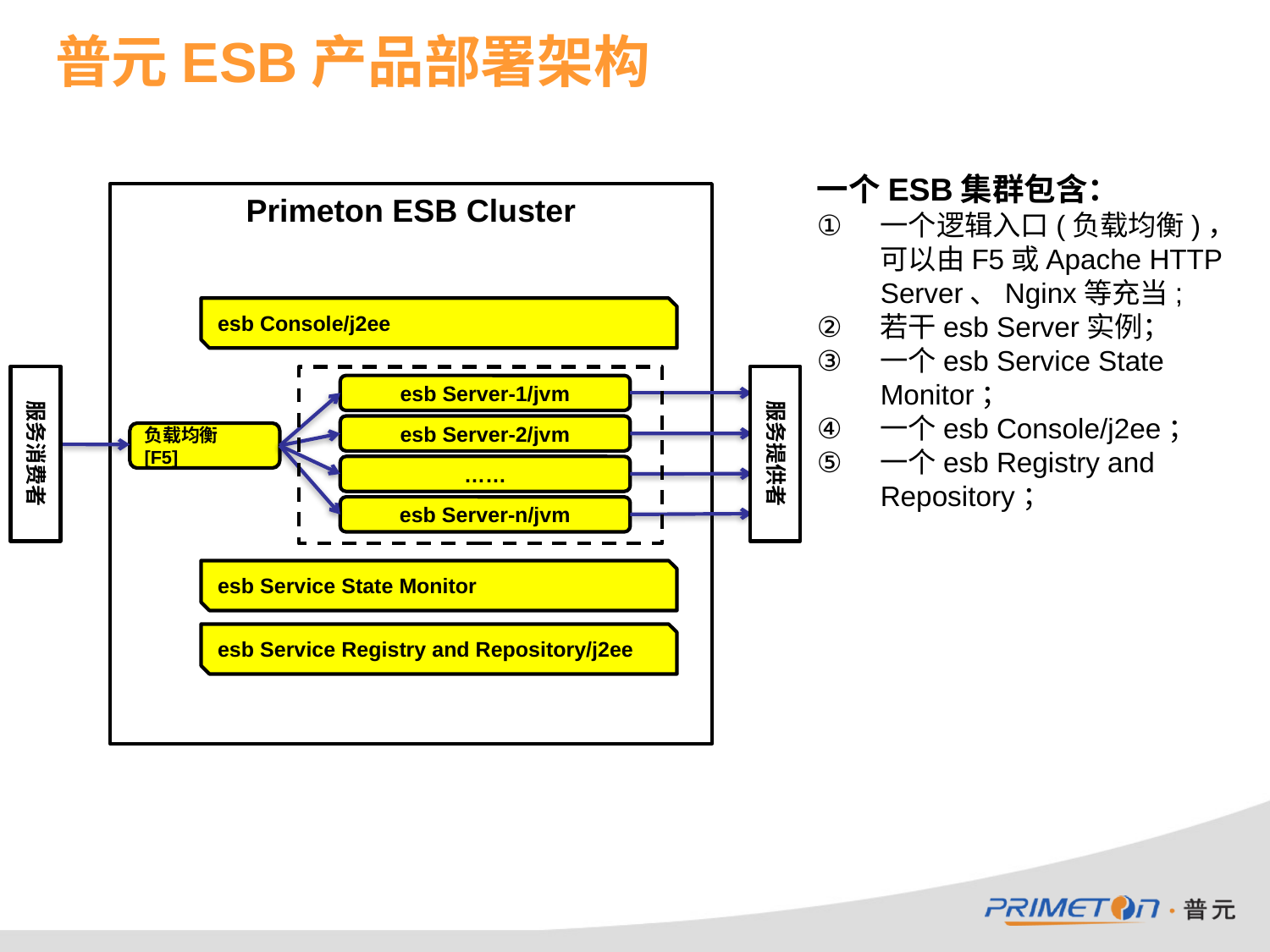

# 普元ESB产品部署架构
一个ESB集群包含：
一个逻辑入口(负载均衡)，可以由F5或Apache HTTP Server、Nginx等充当;
若干esb Server实例；
一个esb Service State Monitor；
一个esb Console/j2ee；
一个esb Registry and Repository；

Primeton ESB Cluster
esb Console/j2ee
服务消费者
服务提供者

esb Server-1/jvm
esb Server-2/jvm
负载均衡
[F5]
……
esb Server-n/jvm
esb Service State Monitor
esb Service Registry and Repository/j2ee